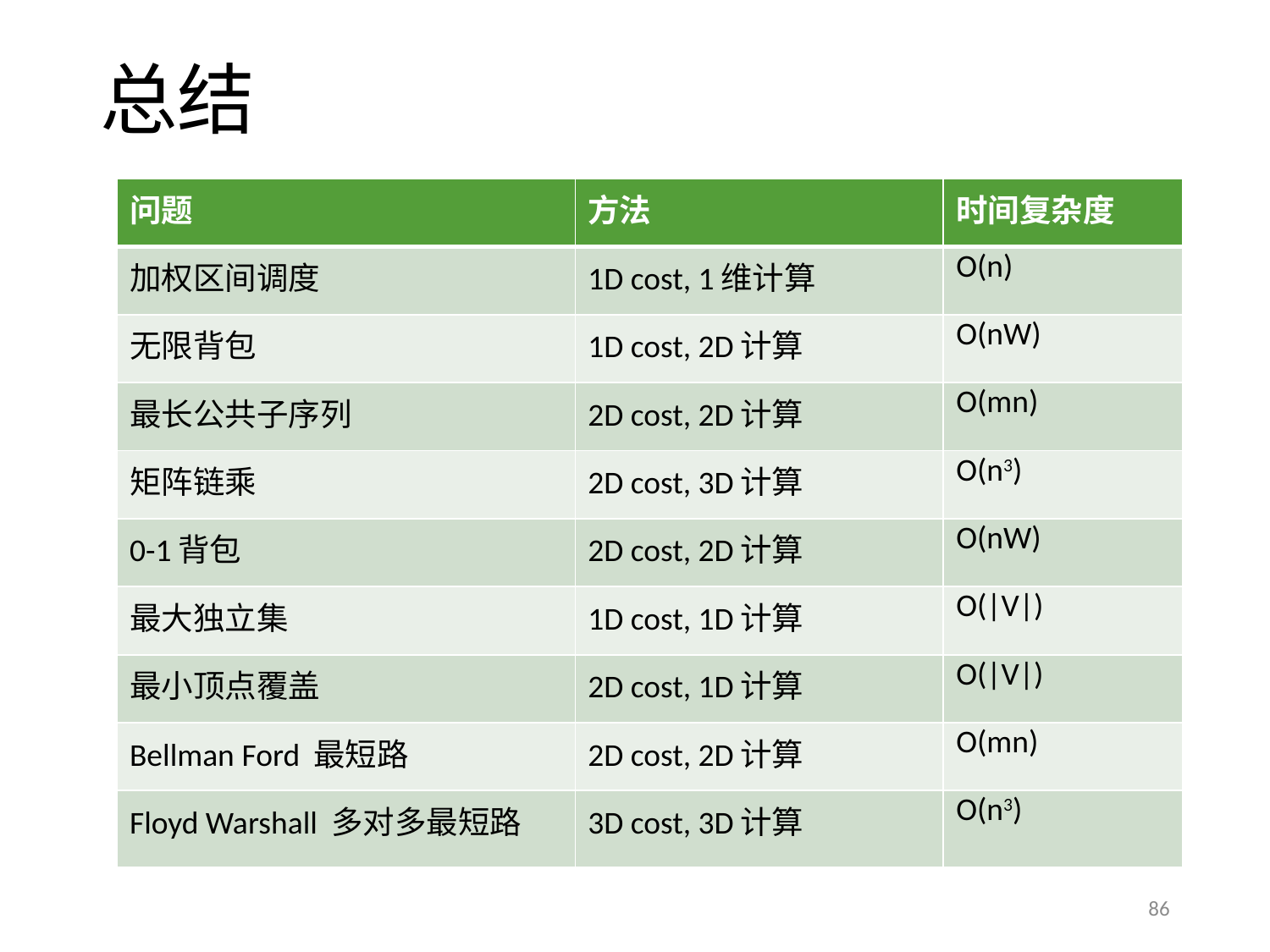

# 总结
| 问题 | 方法 | 时间复杂度 |
| --- | --- | --- |
| 加权区间调度 | 1D cost, 1维计算 | O(n) |
| 无限背包 | 1D cost, 2D计算 | O(nW) |
| 最长公共子序列 | 2D cost, 2D计算 | O(mn) |
| 矩阵链乘 | 2D cost, 3D计算 | O(n3) |
| 0-1背包 | 2D cost, 2D计算 | O(nW) |
| 最大独立集 | 1D cost, 1D计算 | O(|V|) |
| 最小顶点覆盖 | 2D cost, 1D计算 | O(|V|) |
| Bellman Ford 最短路 | 2D cost, 2D计算 | O(mn) |
| Floyd Warshall 多对多最短路 | 3D cost, 3D计算 | O(n3) |
86